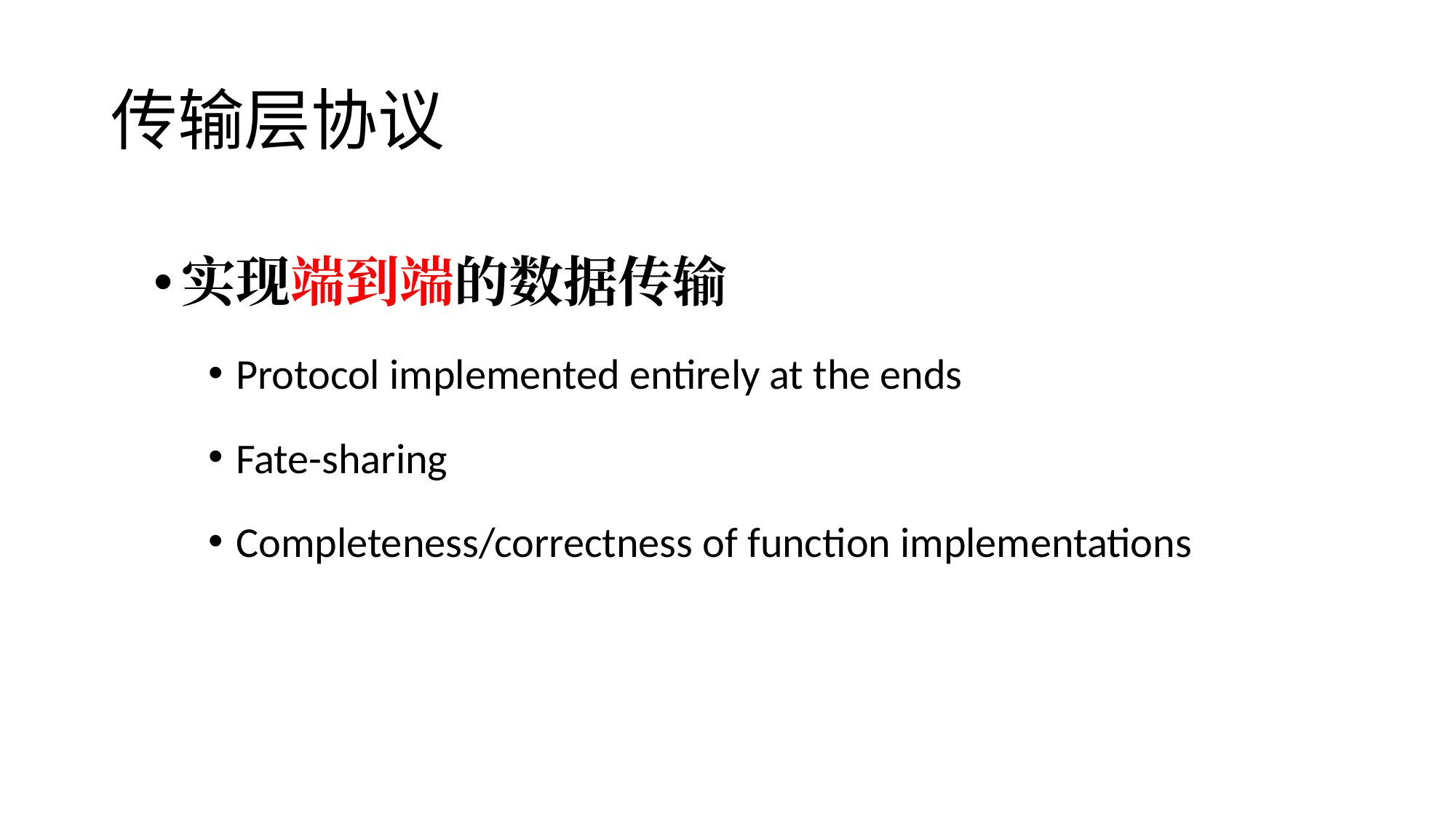

# 传输层协议

实现端到端的数据传输
Protocol implemented entirely at the ends
Fate-sharing
Completeness/correctness of function implementations
3